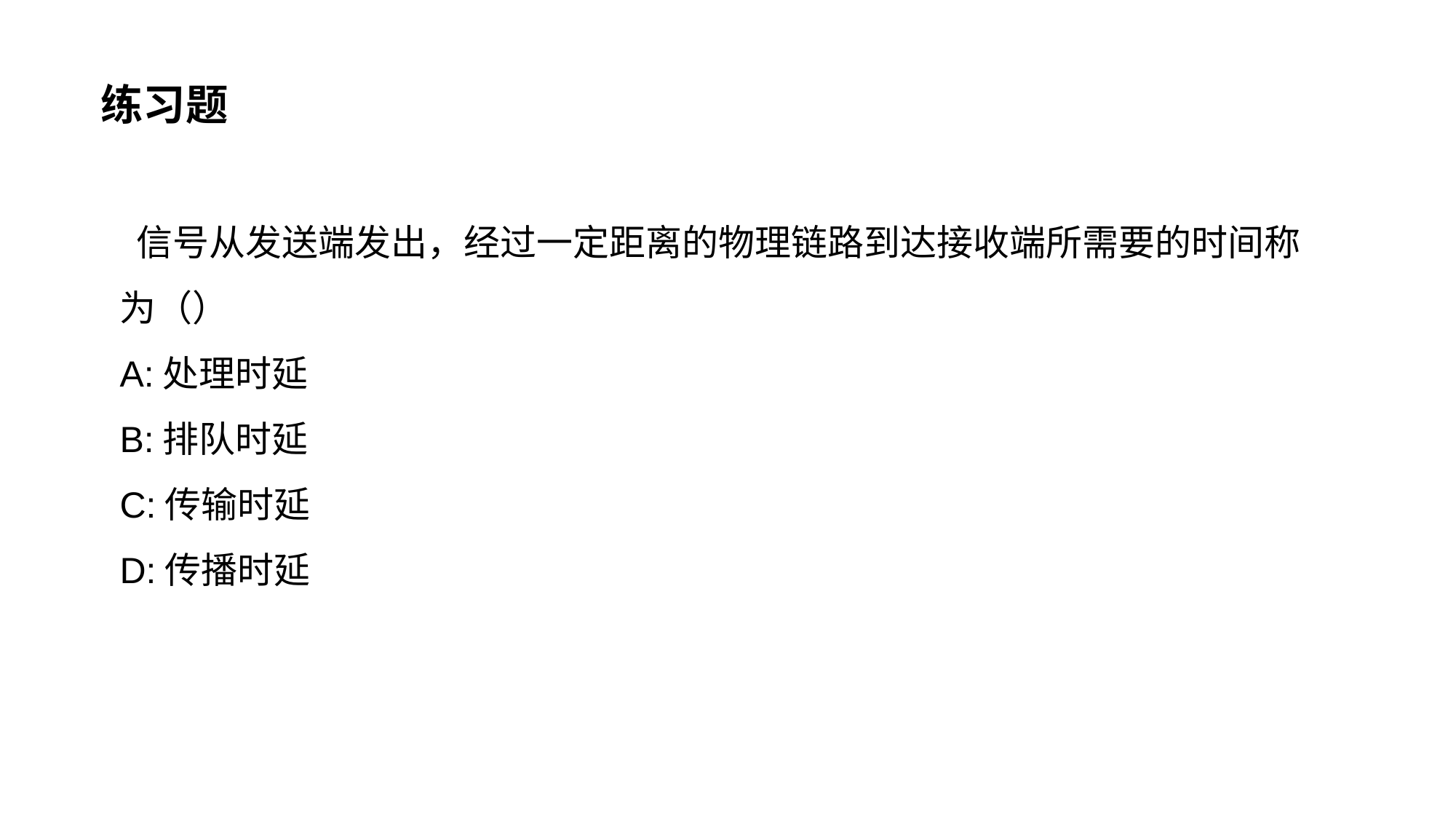

练习题
 信号从发送端发出，经过一定距离的物理链路到达接收端所需要的时间称为（）
A:处理时延
B:排队时延
C:传输时延
D:传播时延